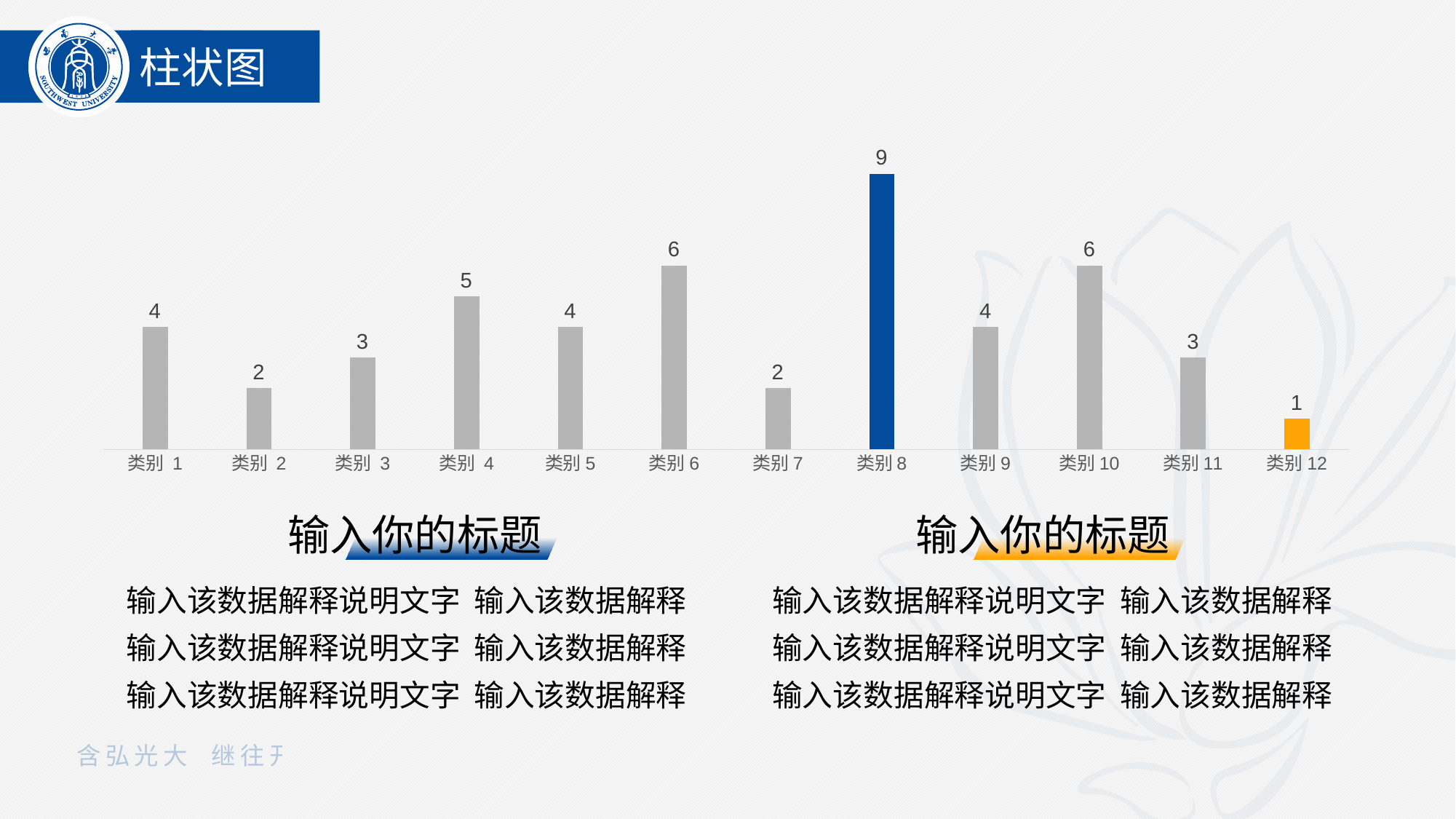

柱状图

### Chart

| Category | 系列 1 |
|---|---|
| 类别 1 | 4.0 |
| 类别 2 | 2.0 |
| 类别 3 | 3.0 |
| 类别 4 | 5.0 |
| 类别5 | 4.0 |
| 类别6 | 6.0 |
| 类别7 | 2.0 |
| 类别8 | 9.0 |
| 类别9 | 4.0 |
| 类别10 | 6.0 |
| 类别11 | 3.0 |
| 类别12 | 1.0 |
输入你的标题
输入你的标题

输入该数据解释说明文字  输入该数据解释
输入该数据解释说明文字  输入该数据解释
输入该数据解释说明文字  输入该数据解释
输入该数据解释说明文字  输入该数据解释
输入该数据解释说明文字  输入该数据解释
输入该数据解释说明文字  输入该数据解释